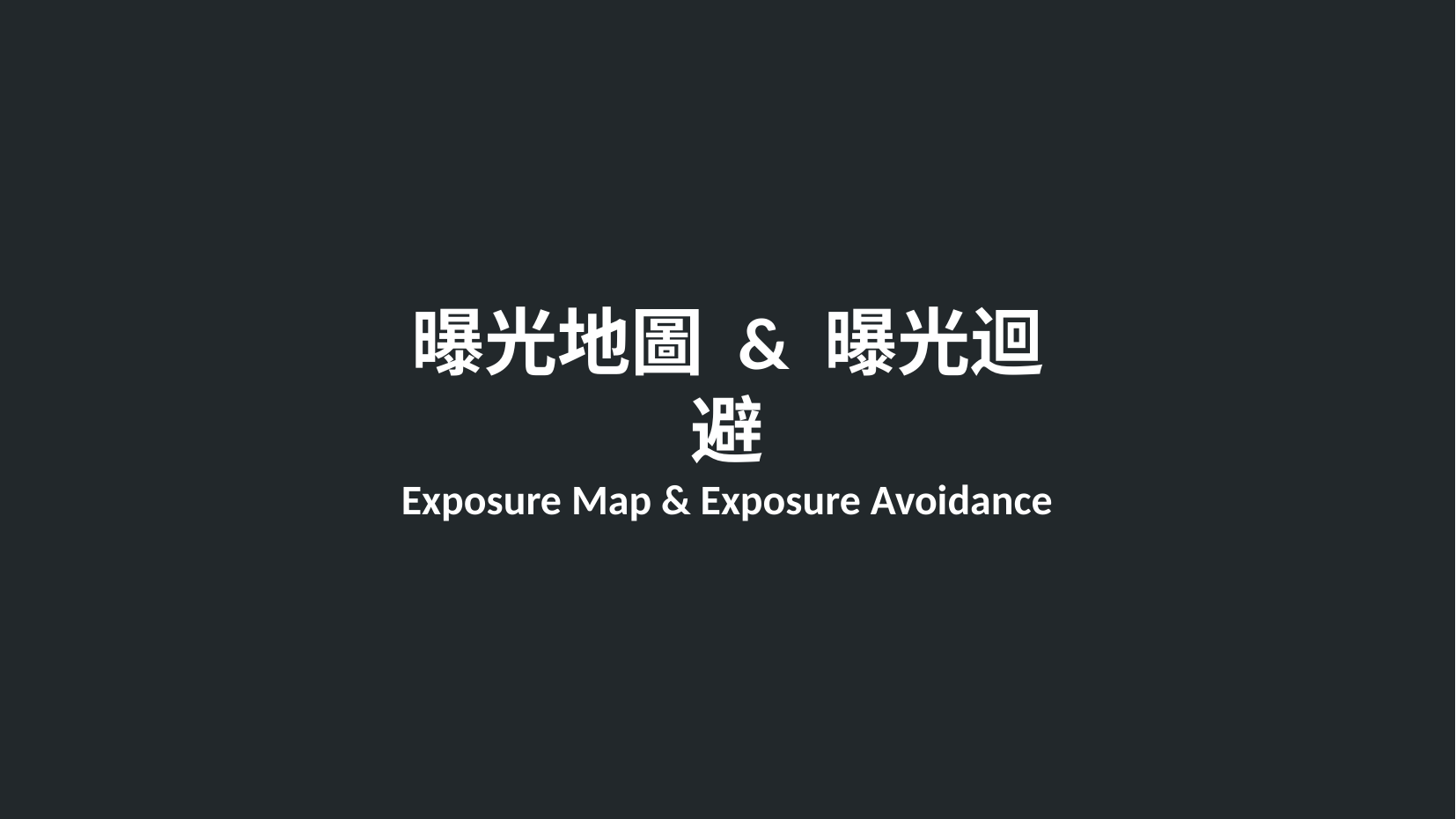

曝光地圖 & 曝光迴避
Exposure Map & Exposure Avoidance